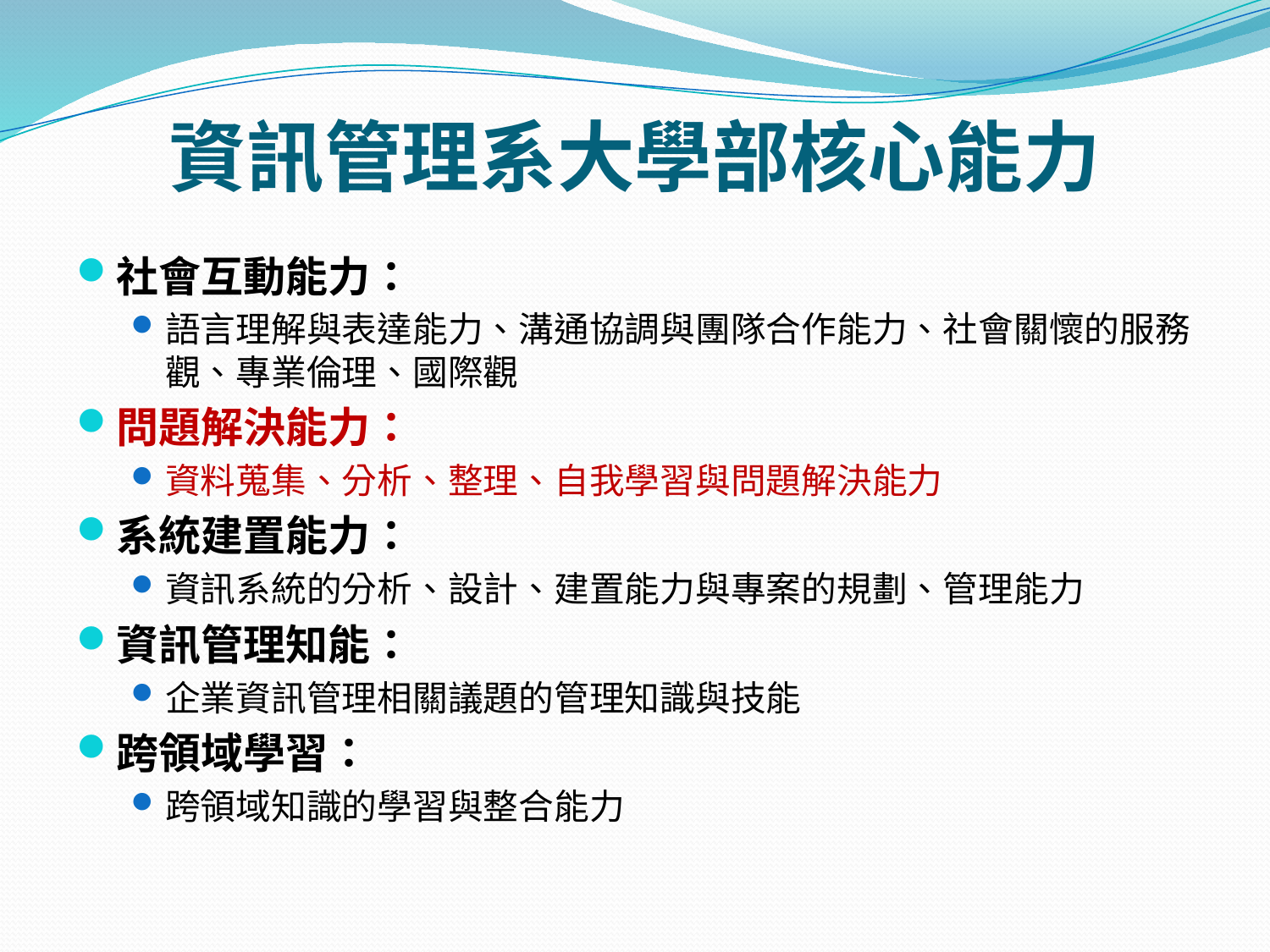

# 資訊管理系大學部核心能力
社會互動能力：
語言理解與表達能力、溝通協調與團隊合作能力、社會關懷的服務觀、專業倫理、國際觀
問題解決能力：
資料蒐集、分析、整理、自我學習與問題解決能力
系統建置能力：
資訊系統的分析、設計、建置能力與專案的規劃、管理能力
資訊管理知能：
企業資訊管理相關議題的管理知識與技能
跨領域學習：
跨領域知識的學習與整合能力